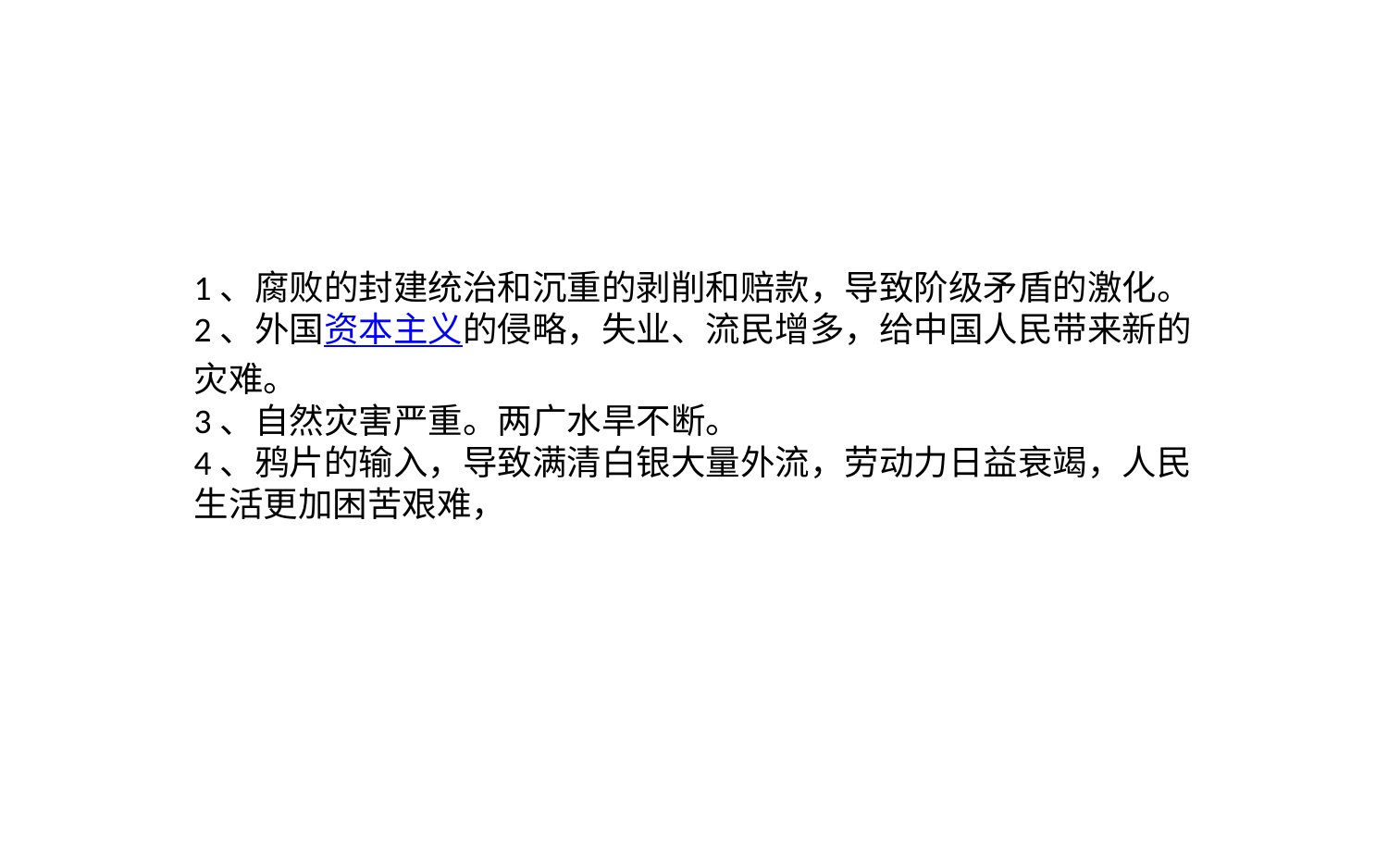

1、腐败的封建统治和沉重的剥削和赔款，导致阶级矛盾的激化。
2、外国资本主义的侵略，失业、流民增多，给中国人民带来新的灾难。
3、自然灾害严重。两广水旱不断。
4、鸦片的输入，导致满清白银大量外流，劳动力日益衰竭，人民生活更加困苦艰难，